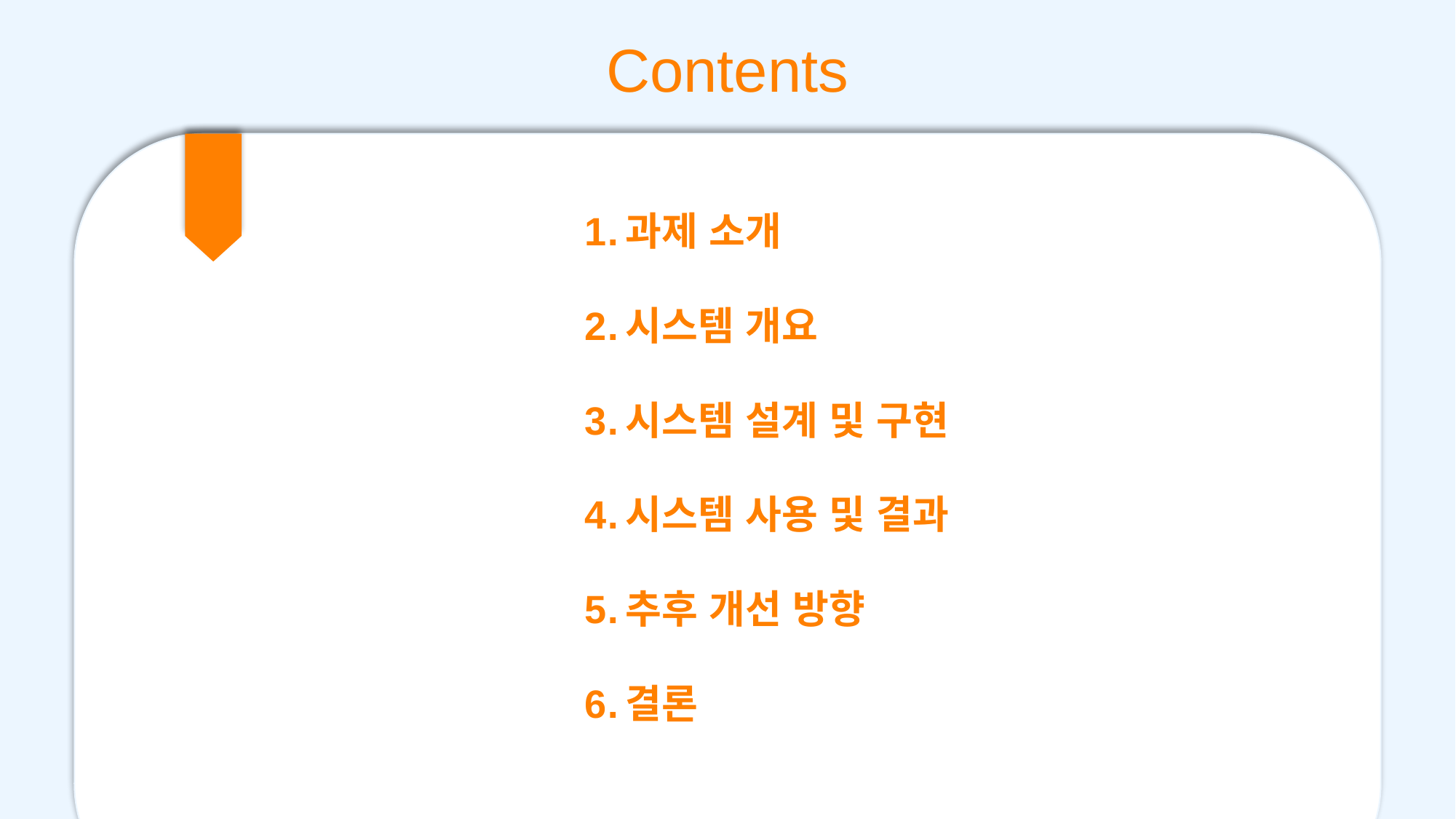

Contents

과제 소개
시스템 개요
시스템 설계 및 구현
시스템 사용 및 결과
추후 개선 방향
결론

2